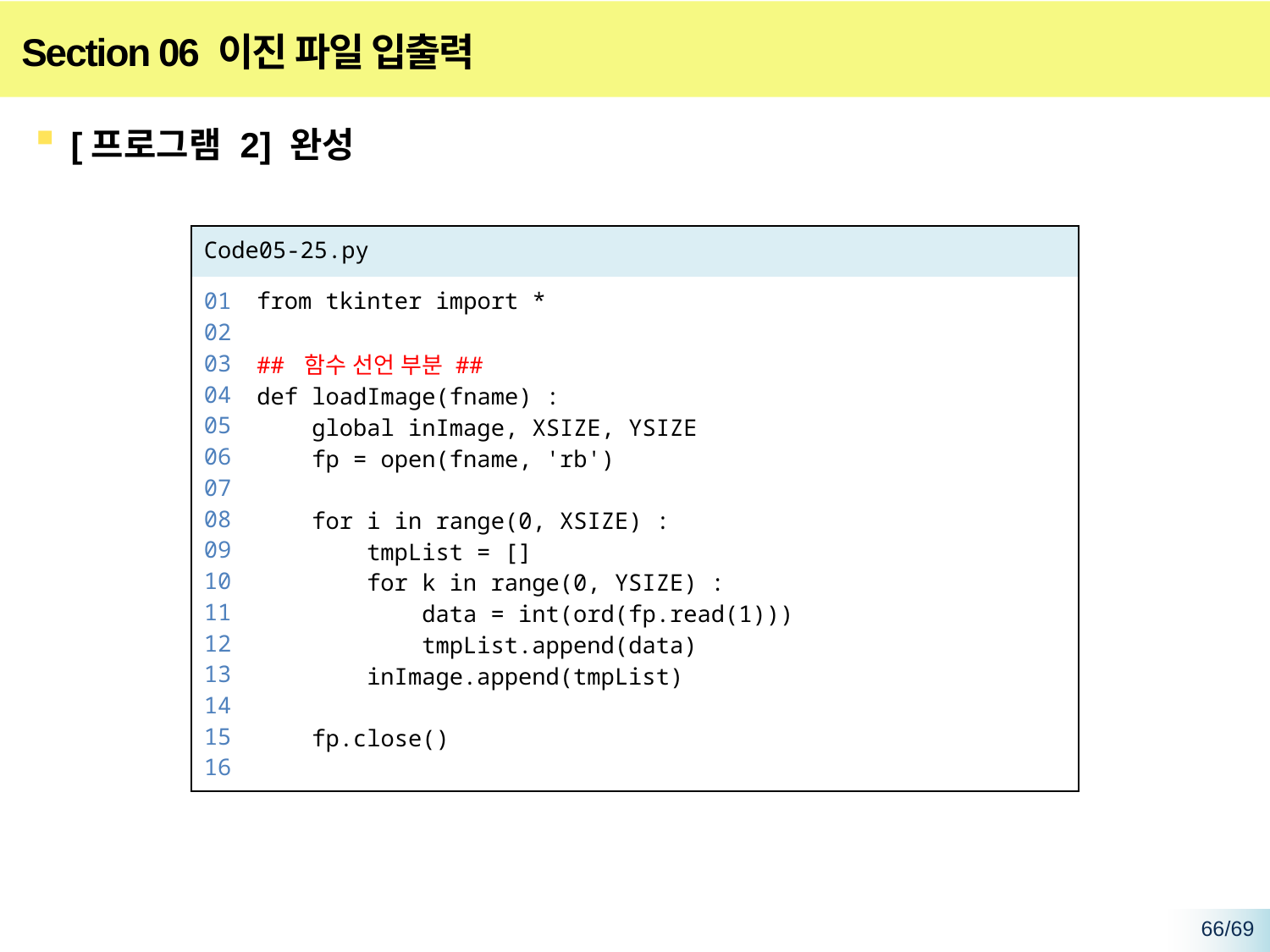

# Section 06 이진 파일 입출력
[프로그램 2] 완성

| Code05-25.py |  |
| --- | --- |
| 01 02 03 04 05 06 07 08 09 10 11 12 13 14 15 16 | from tkinter import \* ## 함수 선언 부분 ## def loadImage(fname) : global inImage, XSIZE, YSIZE fp = open(fname, 'rb') for i in range(0, XSIZE) : tmpList = [] for k in range(0, YSIZE) : data = int(ord(fp.read(1))) tmpList.append(data) inImage.append(tmpList) fp.close() |